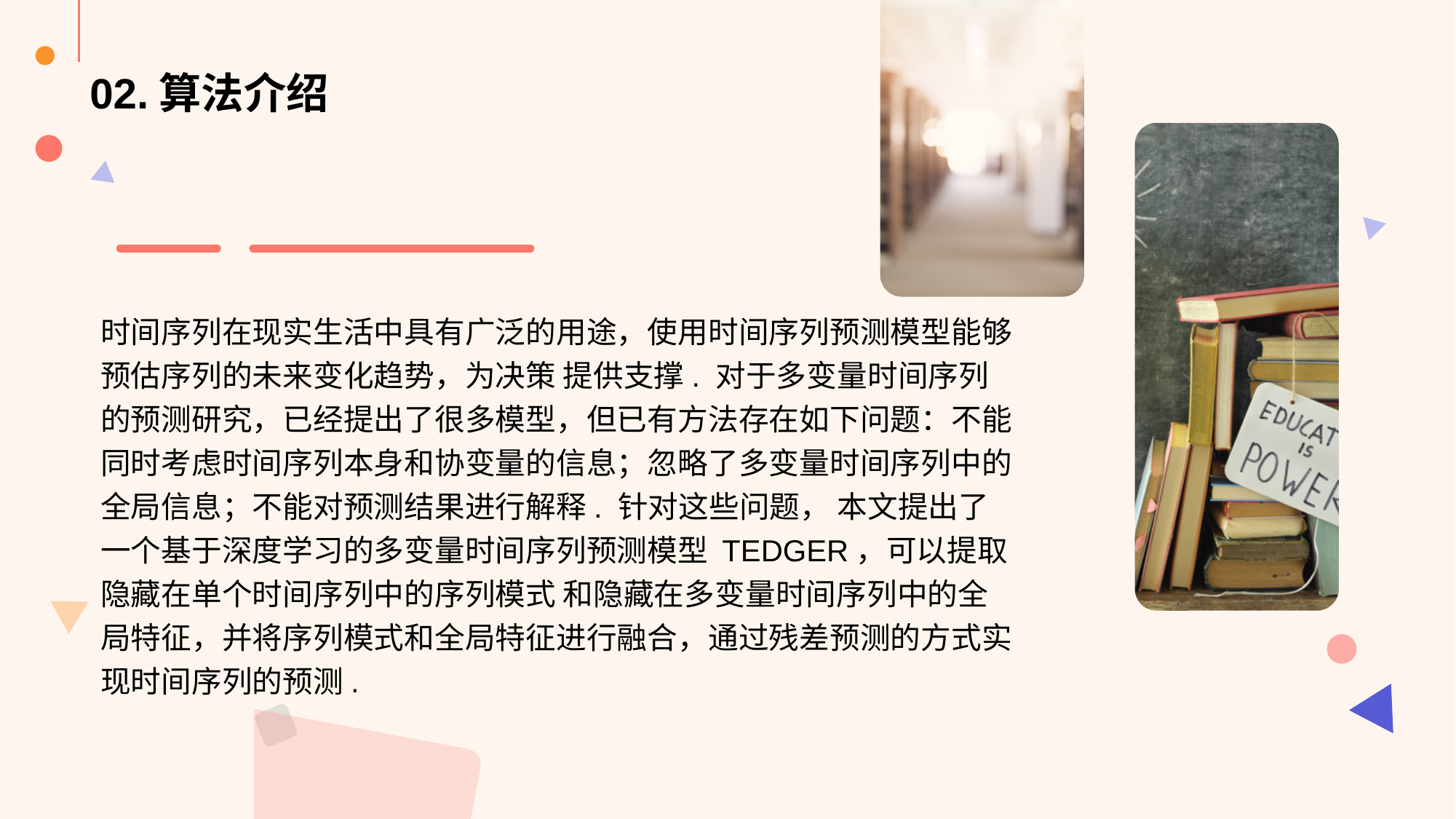

# 02.算法介绍

时间序列在现实生活中具有广泛的用途，使用时间序列预测模型能够预估序列的未来变化趋势，为决策 提供支撑. 对于多变量时间序列的预测研究，已经提出了很多模型，但已有方法存在如下问题：不能同时考虑时间序列本身和协变量的信息；忽略了多变量时间序列中的全局信息；不能对预测结果进行解释. 针对这些问题， 本文提出了一个基于深度学习的多变量时间序列预测模型 TEDGER，可以提取隐藏在单个时间序列中的序列模式 和隐藏在多变量时间序列中的全局特征，并将序列模式和全局特征进行融合，通过残差预测的方式实现时间序列的预测.